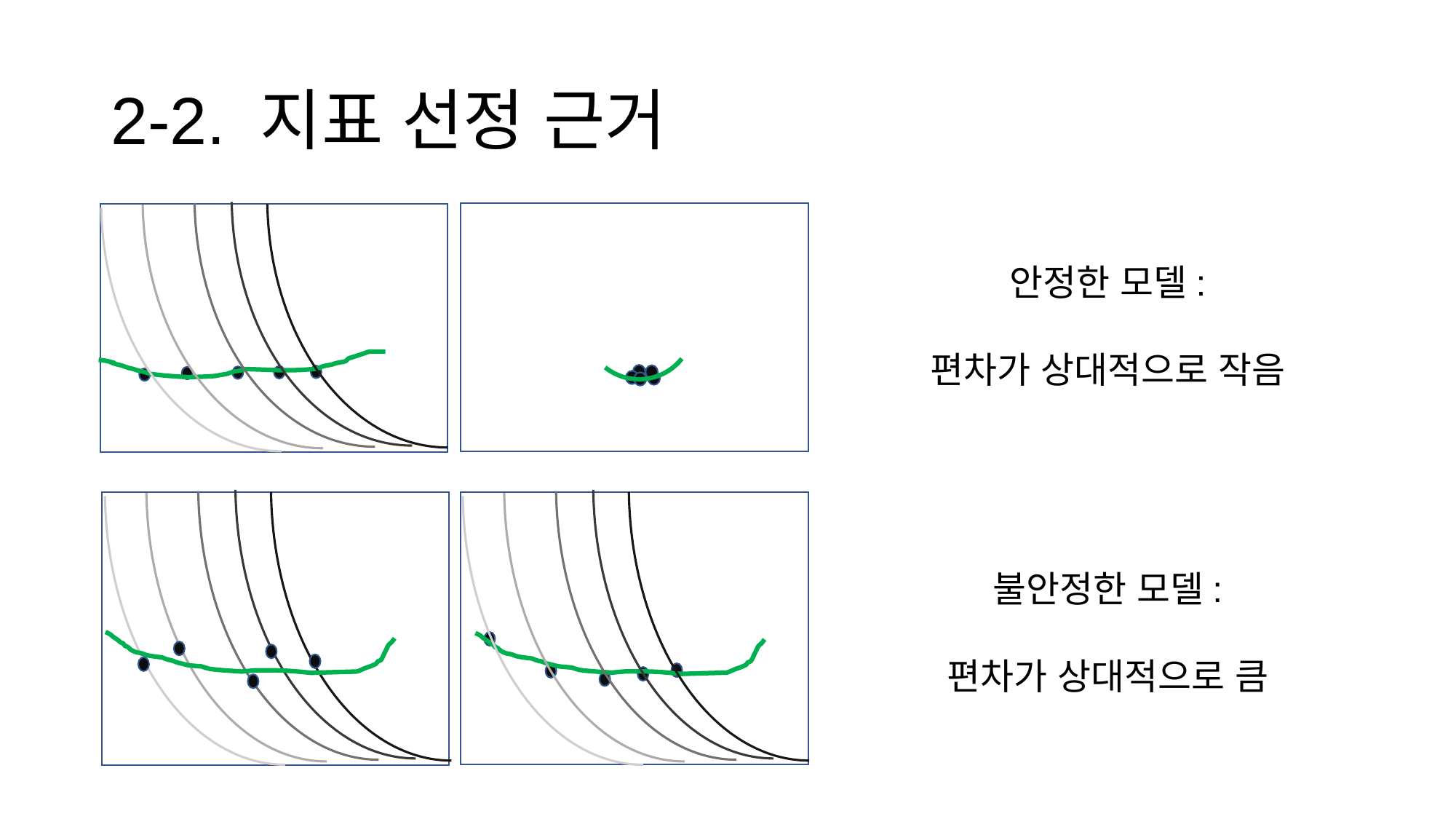

# 2-2. 지표 선정 근거
안정한 모델:

편차가 상대적으로 작음

불안정한 모델:

편차가 상대적으로 큼